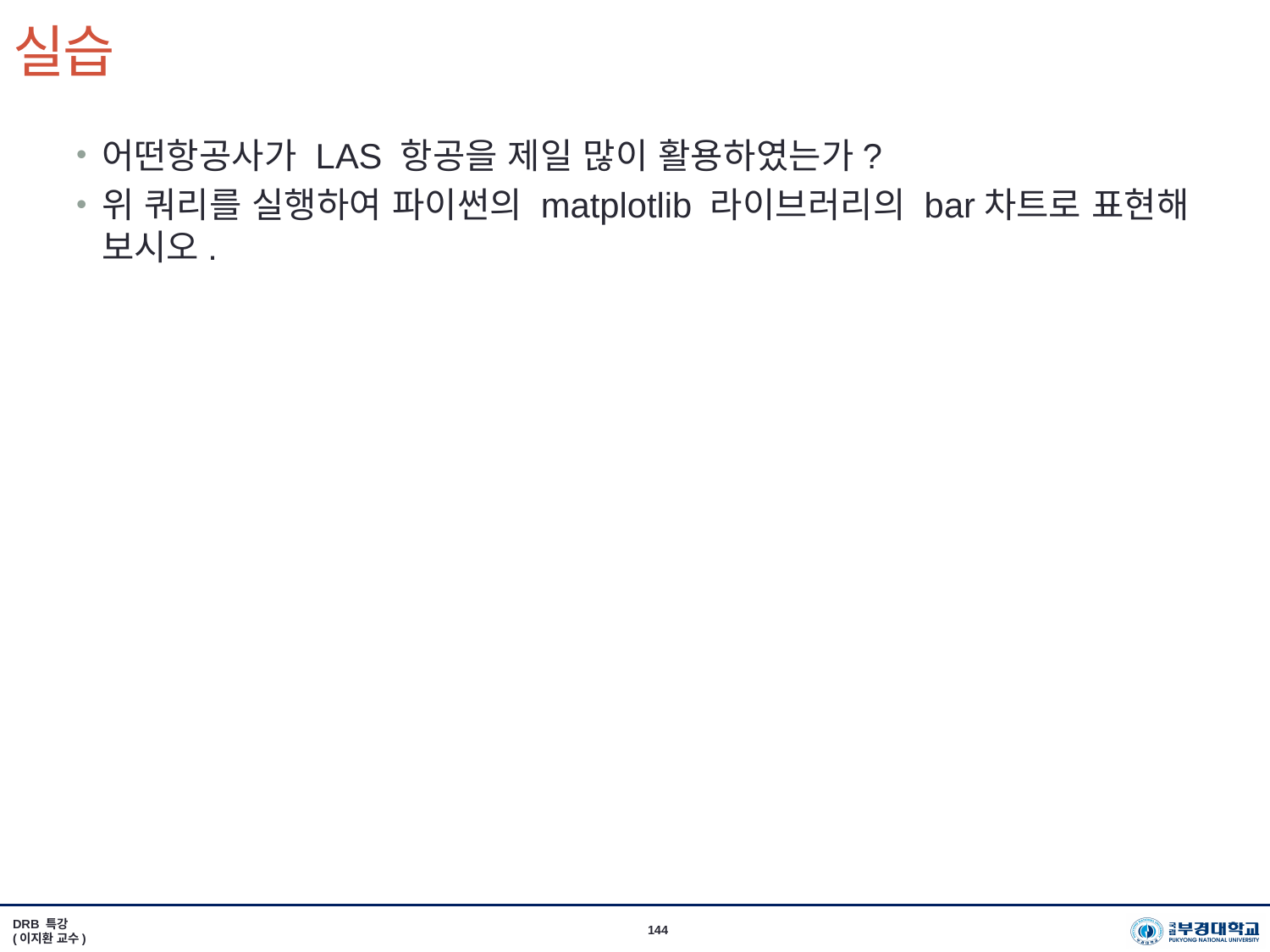

# 실습
어떤항공사가 LAS 항공을 제일 많이 활용하였는가?
위 쿼리를 실행하여 파이썬의 matplotlib 라이브러리의 bar차트로 표현해 보시오.
DRB 특강
(이지환 교수)